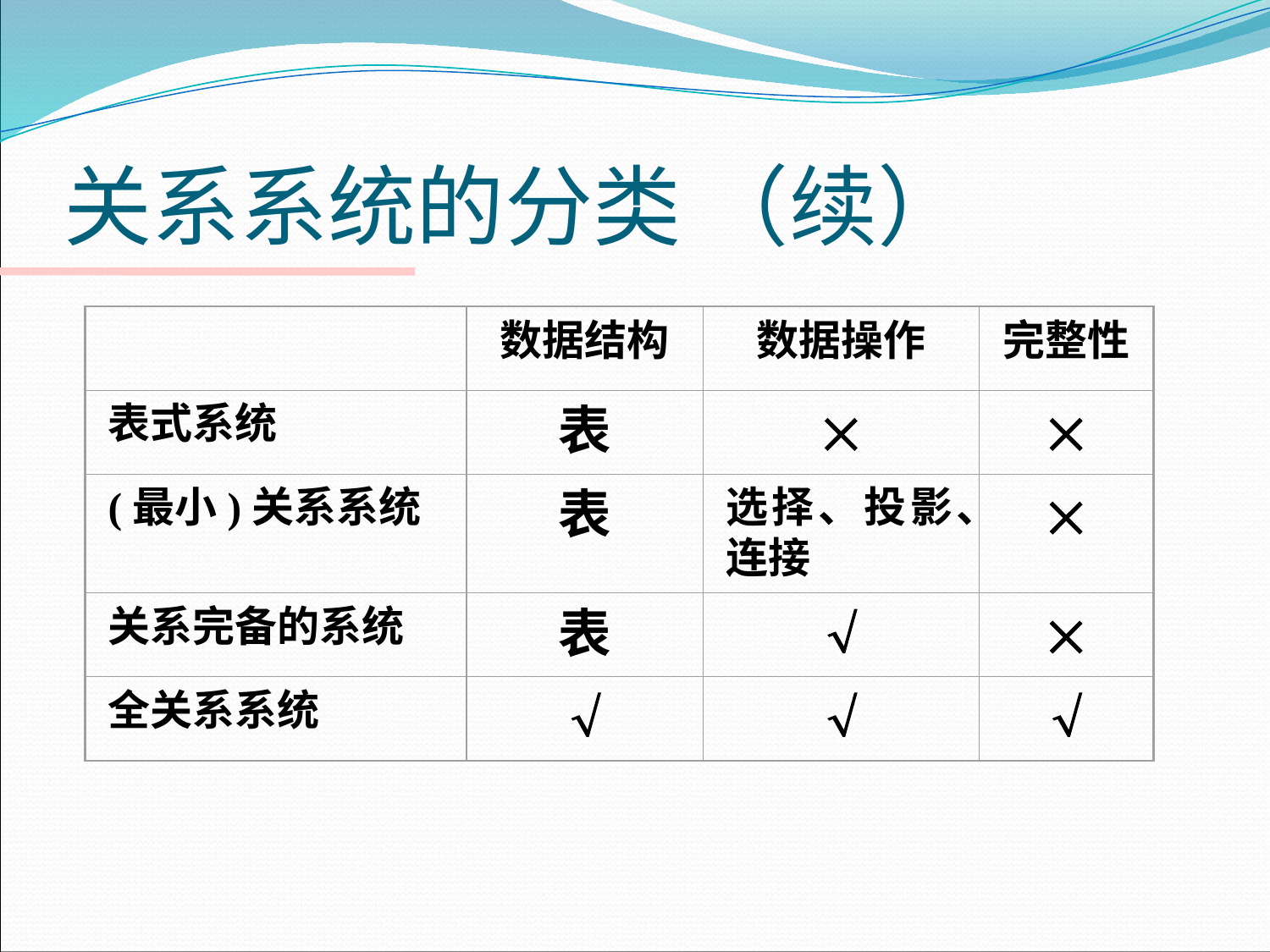

# 关系系统的分类 （续）

数据结构

数据操作

完整性

表式系统

表

×

×

(最小)关系系统

表

选择、投影、连接

×

关系完备的系统

表

√

×

全关系系统

√

√

√

836